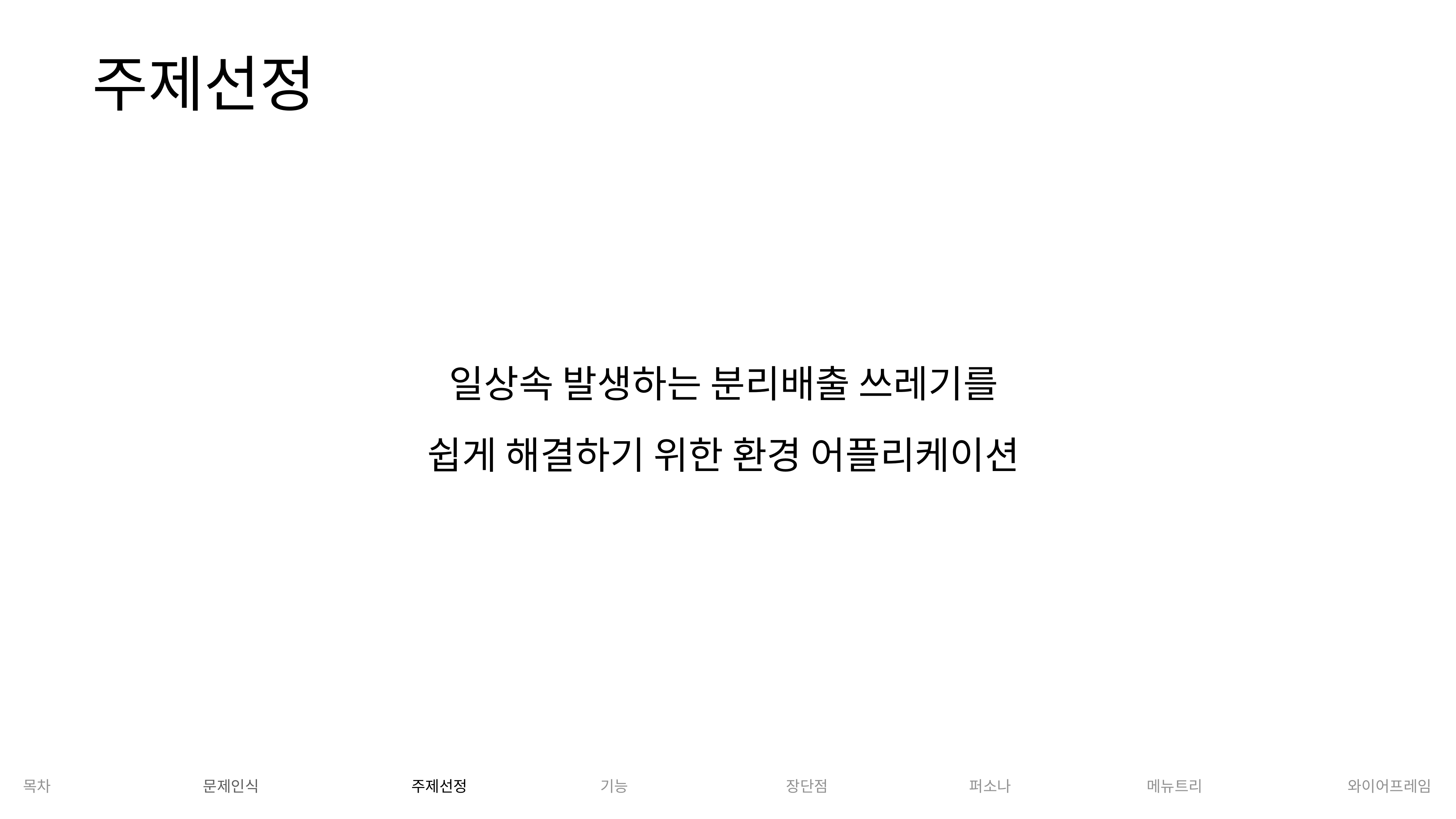

과정
문제인식
수시로 바뀌는 환경 정보, 쓰레기 카테고리별 정보를
일일이 찾고 실천하기에 번거롭다.
주제선정
주제선정
기획의도

주제선정
기능

장단점

퍼소나

일상속 발생하는 분리배출 쓰레기를
쉽게 해결하기 위한 환경 어플리케이션
메뉴트리

와이어프레임

목차
문제인식
주제선정
기능
장단점
퍼소나
메뉴트리
와이어프레임